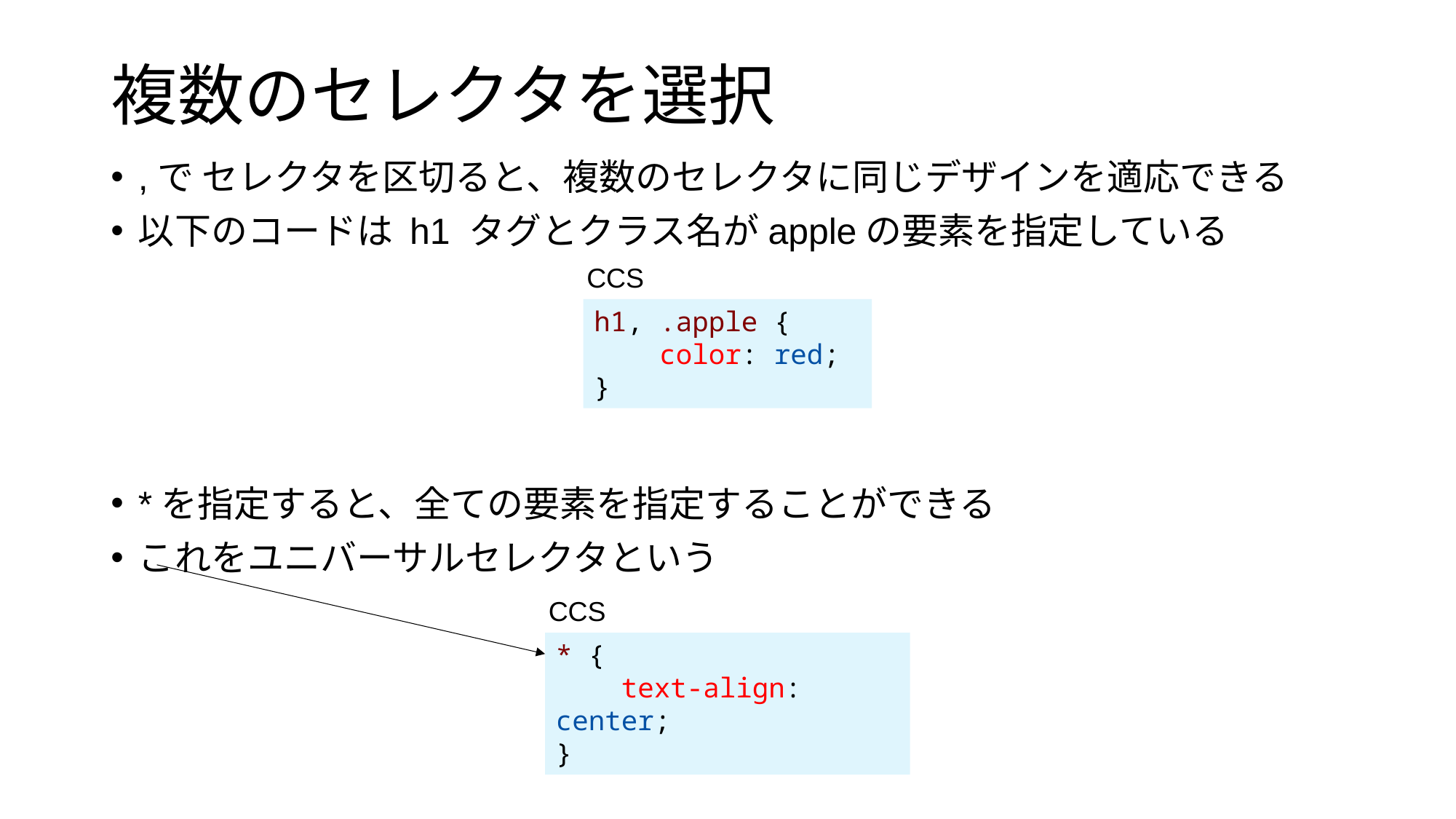

# 複数のセレクタを選択
,で セレクタを区切ると、複数のセレクタに同じデザインを適応できる
以下のコードは h1 タグとクラス名がappleの要素を指定している

*を指定すると、全ての要素を指定することができる
これをユニバーサルセレクタという
CCS
h1, .apple {
    color: red;
}
CCS
* {
    text-align: center;
}